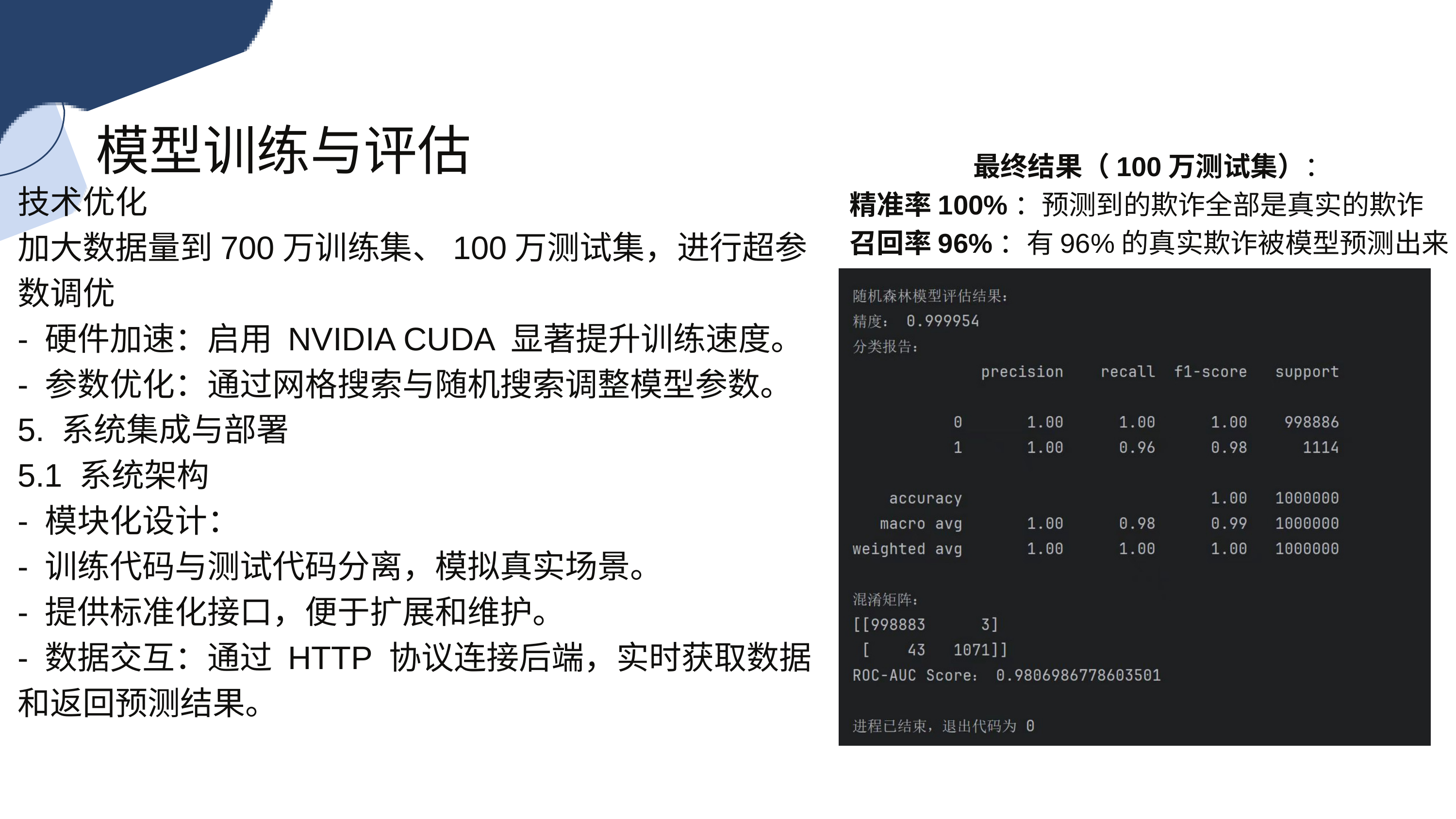

模型训练与评估
最终结果（100万测试集）：
精准率100%：预测到的欺诈全部是真实的欺诈
召回率96%：有96%的真实欺诈被模型预测出来
技术优化
加大数据量到700万训练集、100万测试集，进行超参数调优
- 硬件加速：启用 NVIDIA CUDA 显著提升训练速度。
- 参数优化：通过网格搜索与随机搜索调整模型参数。
5. 系统集成与部署
5.1 系统架构
- 模块化设计：
- 训练代码与测试代码分离，模拟真实场景。
- 提供标准化接口，便于扩展和维护。
- 数据交互：通过 HTTP 协议连接后端，实时获取数据和返回预测结果。